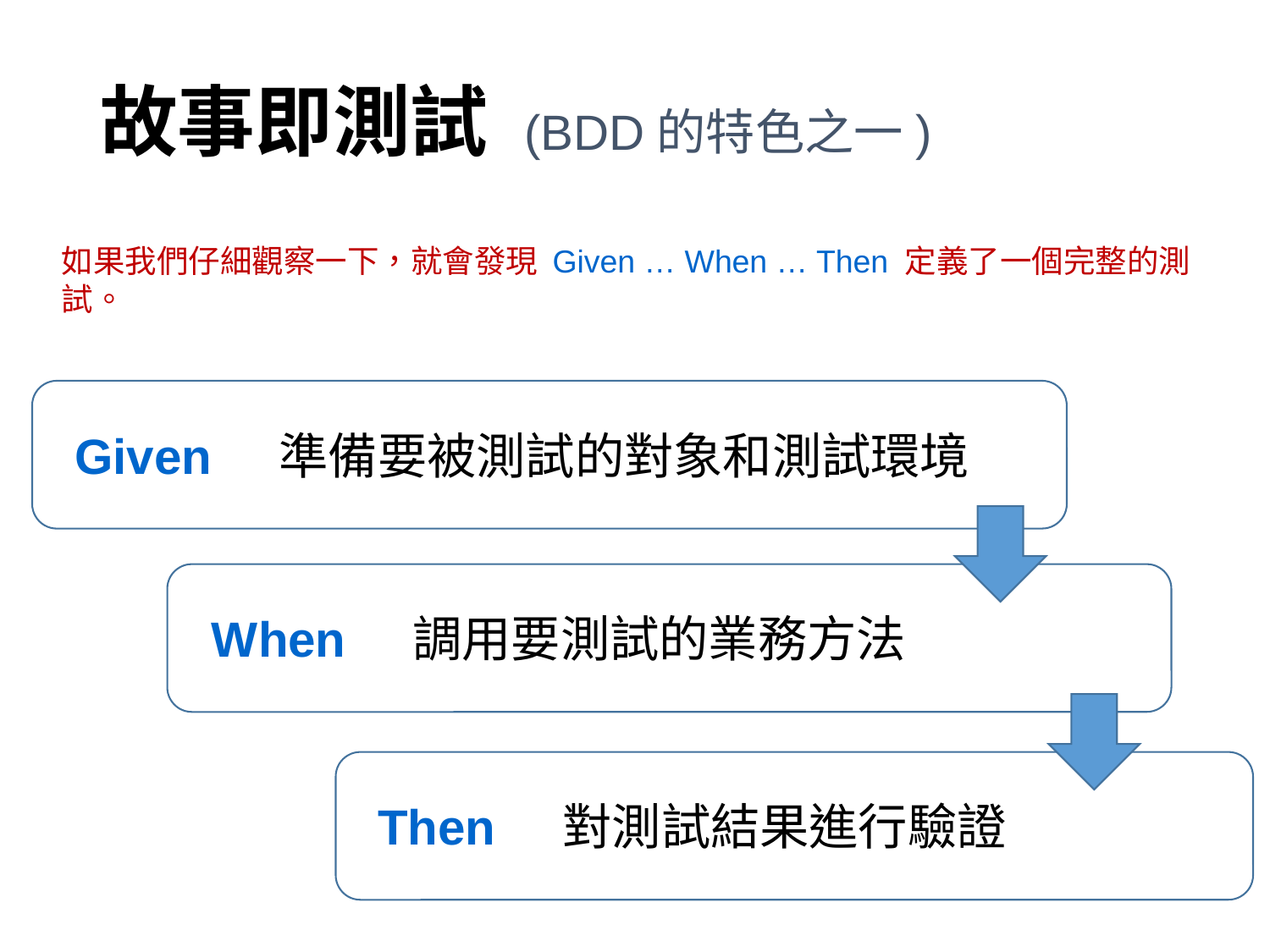

# 故事即測試 (BDD的特色之一)
如果我們仔細觀察一下，就會發現 Given … When … Then 定義了一個完整的測試。

Given    準備要被測試的對象和測試環境

When    調用要測試的業務方法

Then    對測試結果進行驗證